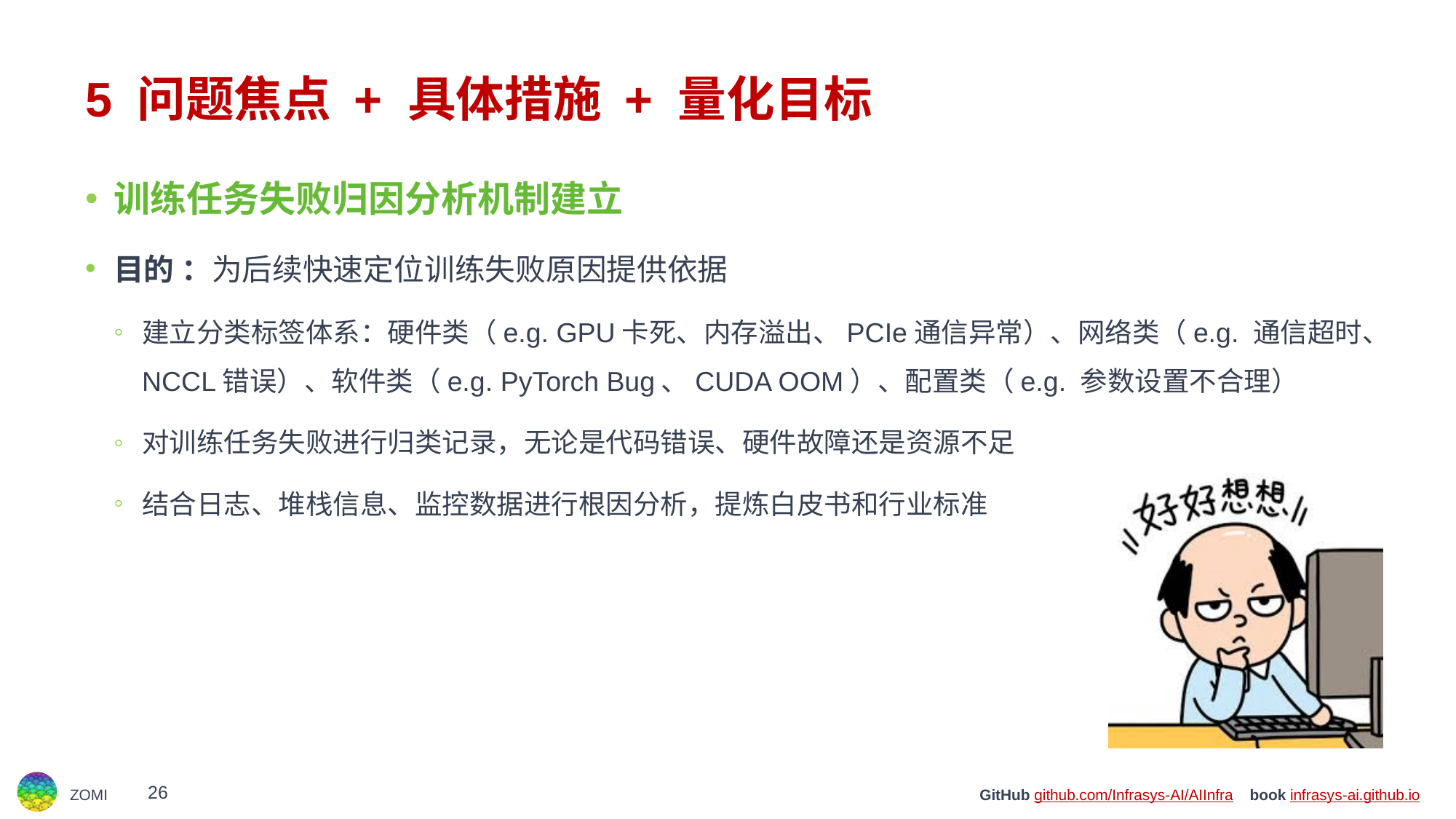

# 5 问题焦点 + 具体措施 + 量化目标
训练任务失败归因分析机制建立
目的 ：为后续快速定位训练失败原因提供依据
建立分类标签体系：硬件类（e.g. GPU卡死、内存溢出、PCIe通信异常）、网络类（e.g. 通信超时、NCCL错误）、软件类（e.g. PyTorch Bug、CUDA OOM）、配置类（e.g. 参数设置不合理）
对训练任务失败进行归类记录，无论是代码错误、硬件故障还是资源不足
结合日志、堆栈信息、监控数据进行根因分析，提炼白皮书和行业标准